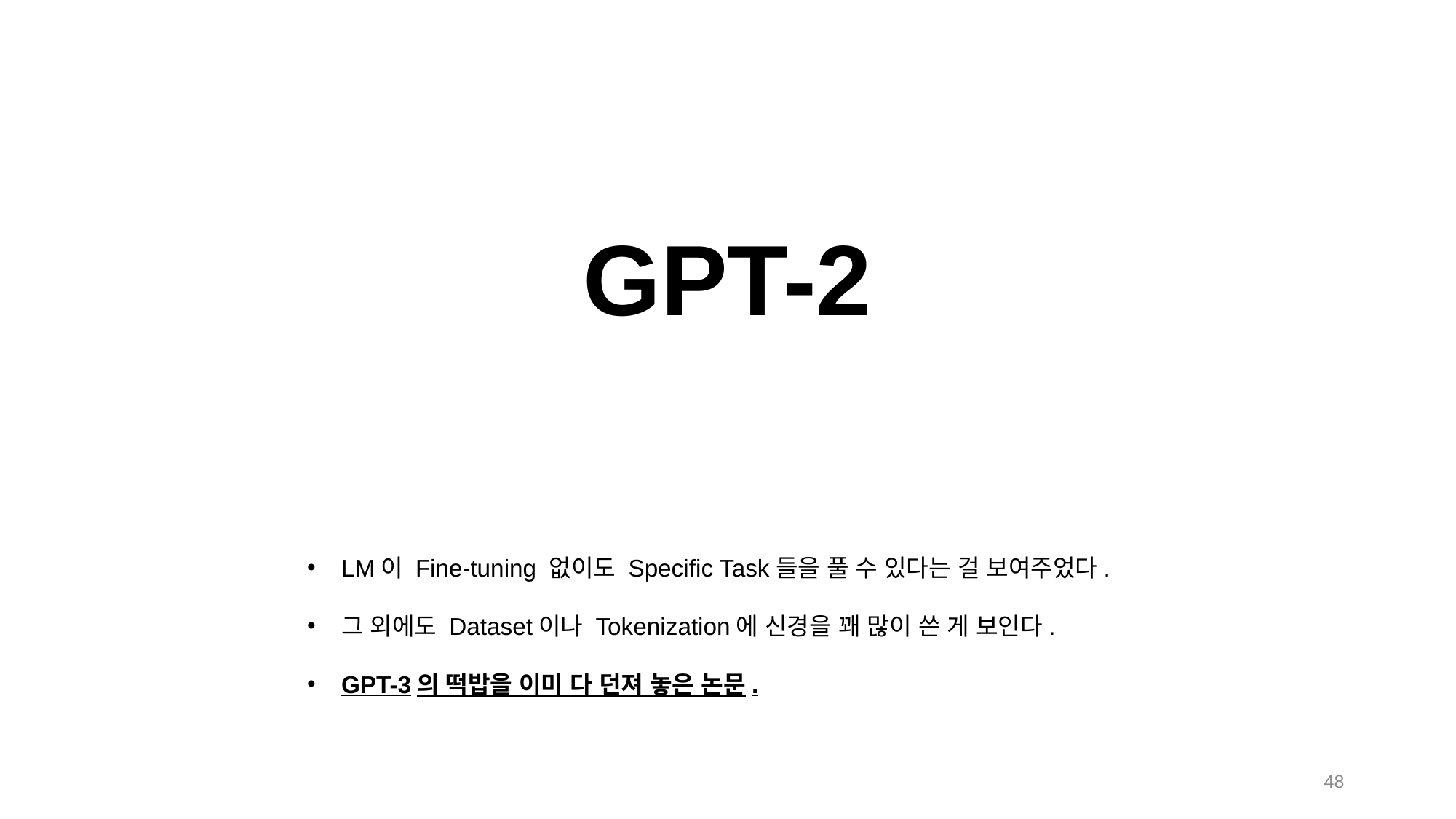

# GPT-2
LM이 Fine-tuning 없이도 Specific Task들을 풀 수 있다는 걸 보여주었다.

그 외에도 Dataset이나 Tokenization에 신경을 꽤 많이 쓴 게 보인다.

GPT-3의 떡밥을 이미 다 던져 놓은 논문.
48